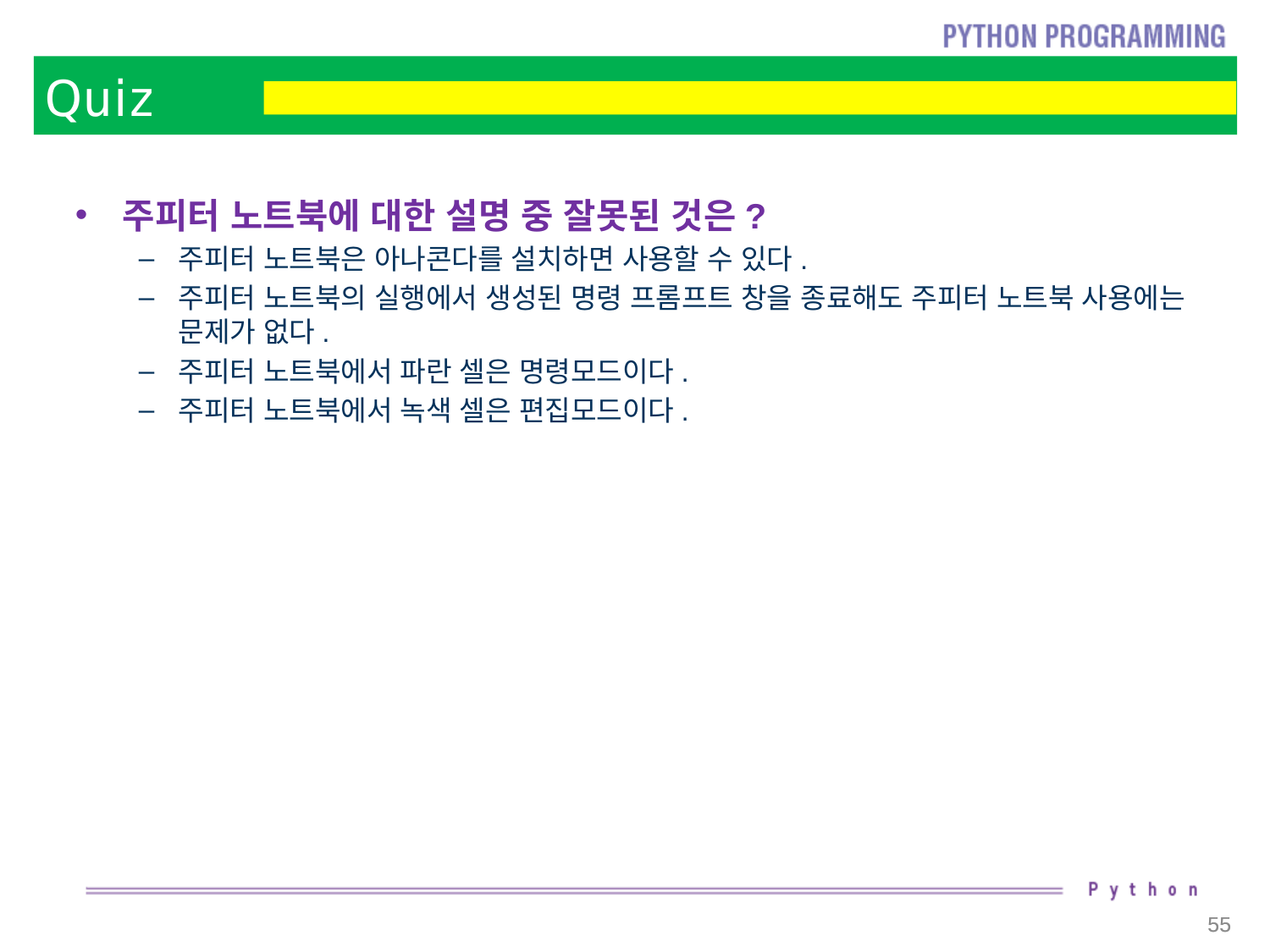

# Quiz

주피터 노트북에 대한 설명 중 잘못된 것은?
주피터 노트북은 아나콘다를 설치하면 사용할 수 있다.
주피터 노트북의 실행에서 생성된 명령 프롬프트 창을 종료해도 주피터 노트북 사용에는 문제가 없다.
주피터 노트북에서 파란 셀은 명령모드이다.
주피터 노트북에서 녹색 셀은 편집모드이다.

55